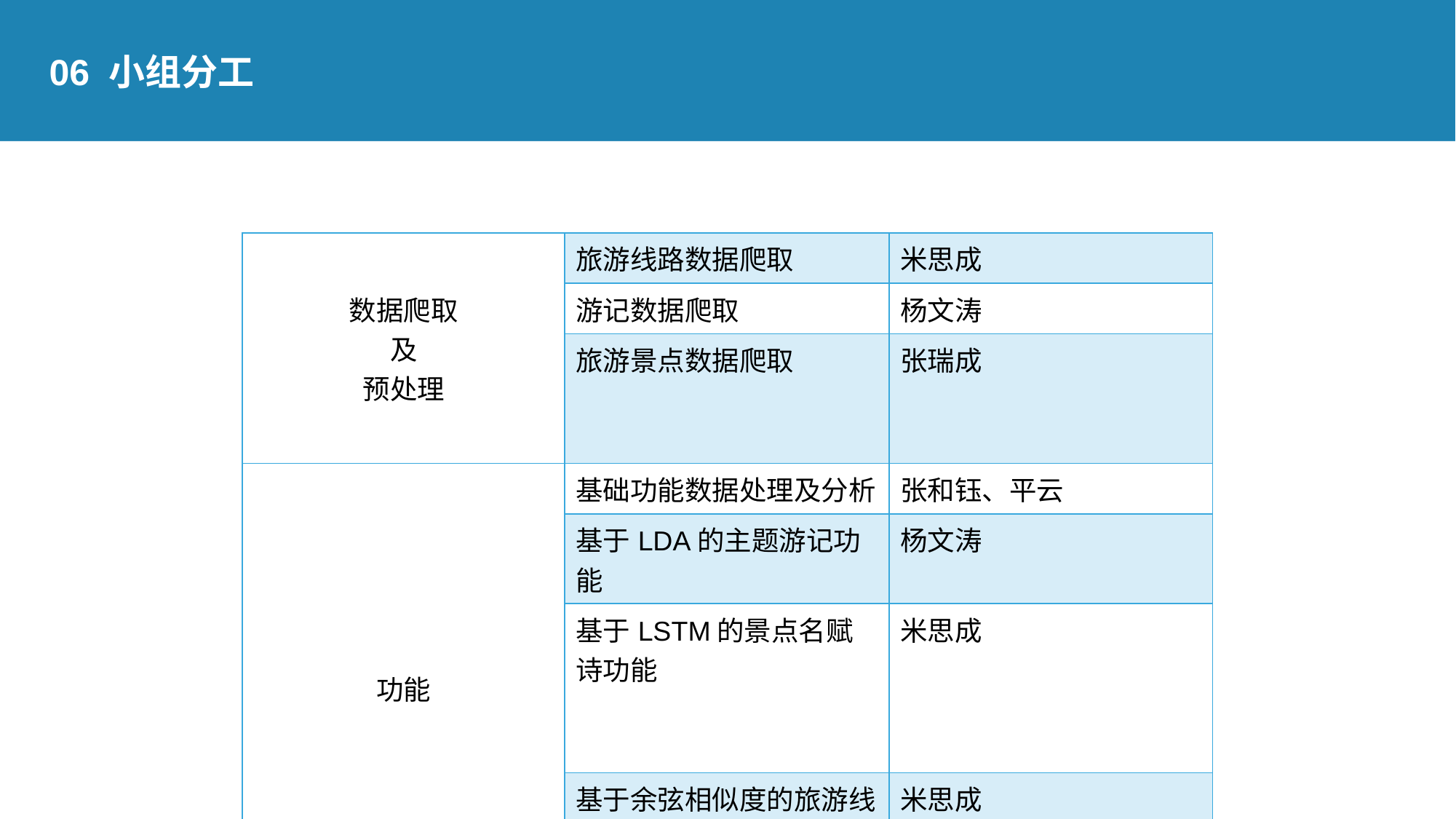

06 小组分工
| 数据爬取 及 预处理 | 旅游线路数据爬取 | 米思成 |
| --- | --- | --- |
|  | 游记数据爬取 | 杨文涛 |
|  | 旅游景点数据爬取 | 张瑞成 |
| 功能 | 基础功能数据处理及分析 | 张和钰、平云 |
|  | 基于LDA的主题游记功能 | 杨文涛 |
|  | 基于LSTM的景点名赋诗功能 | 米思成 |
|  | 基于余弦相似度的旅游线路聚类分析 | 米思成 |
|  | 旅游线路推荐功能 | 杨文涛 |
| 可视化 | Springboot搭建 | 张和钰、平云 |
|  | 前端Echarts图表展示 | 张和钰、平云 |